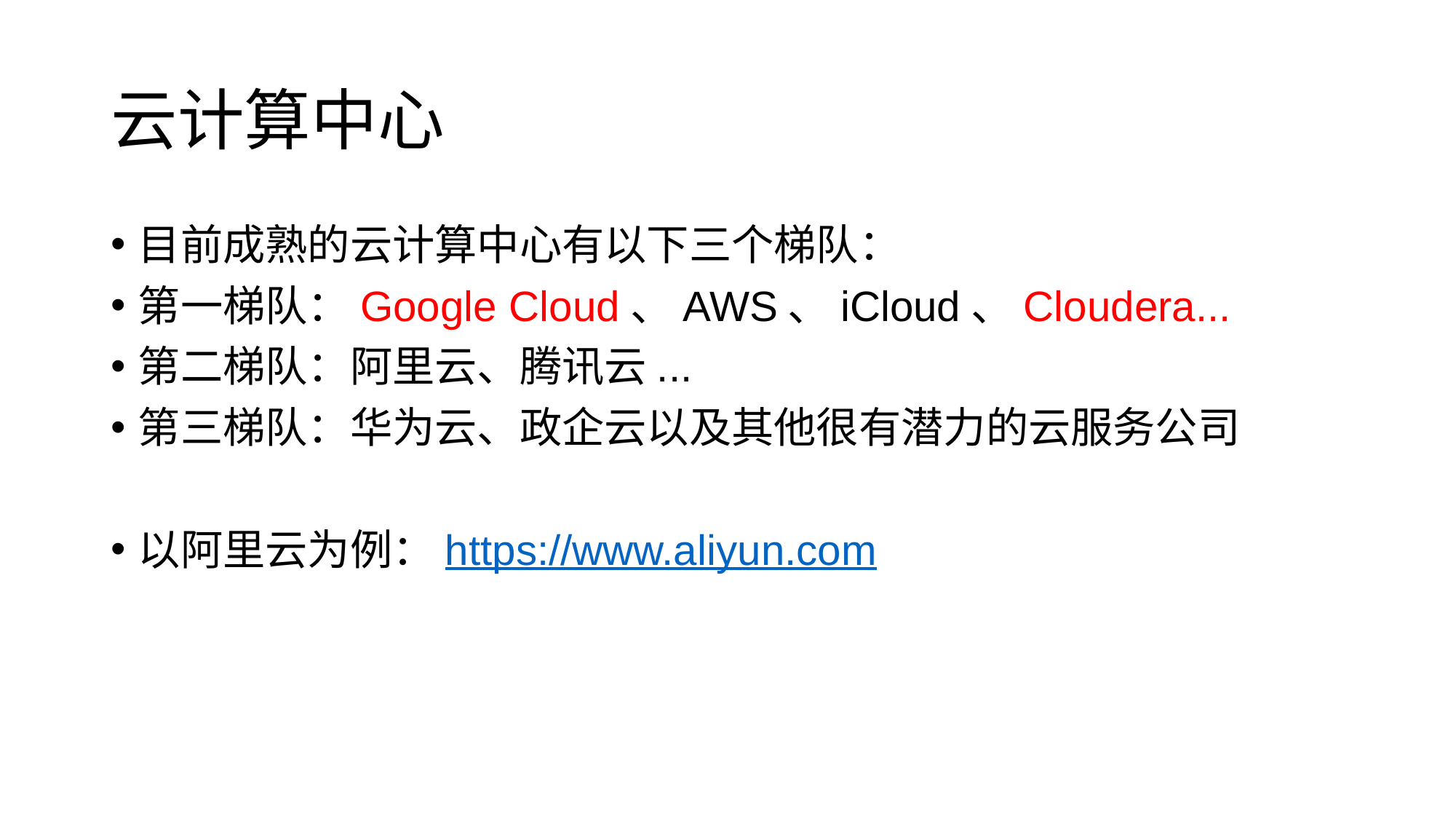

# 云计算中心
目前成熟的云计算中心有以下三个梯队：
第一梯队：Google Cloud、AWS、iCloud、Cloudera...
第二梯队：阿里云、腾讯云...
第三梯队：华为云、政企云以及其他很有潜力的云服务公司

以阿里云为例：https://www.aliyun.com